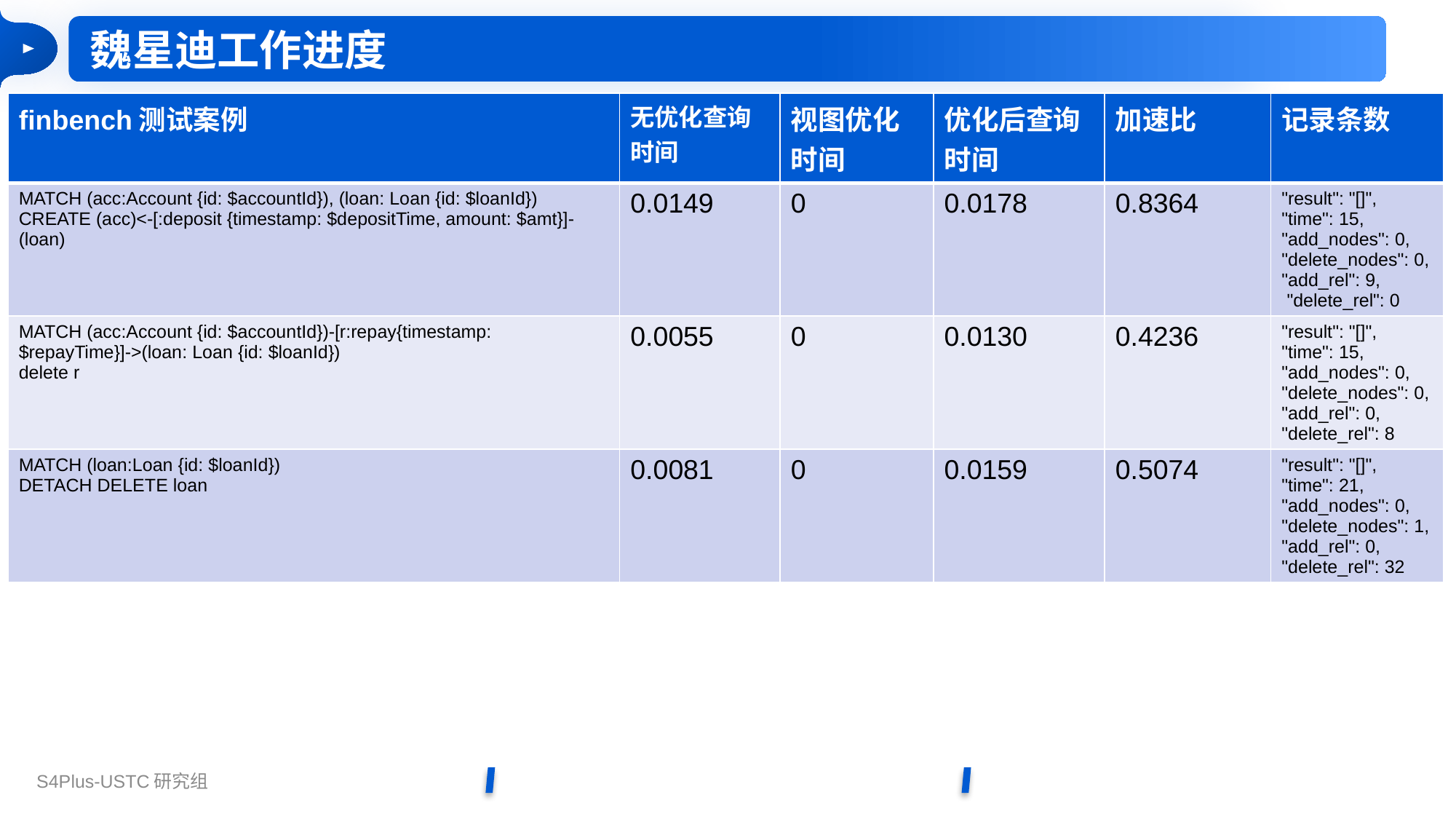

魏星迪工作进度
| finbench测试案例 | 无优化查询时间 | 视图优化时间 | 优化后查询时间 | 加速比 | 记录条数 |
| --- | --- | --- | --- | --- | --- |
| MATCH (acc:Account {id: $accountId}), (loan: Loan {id: $loanId}) CREATE (acc)<-[:deposit {timestamp: $depositTime, amount: $amt}]-(loan) | 0.0149 | 0 | 0.0178 | 0.8364 | "result": "[]", "time": 15, "add\_nodes": 0, "delete\_nodes": 0, "add\_rel": 9, "delete\_rel": 0 |
| MATCH (acc:Account {id: $accountId})-[r:repay{timestamp: $repayTime}]->(loan: Loan {id: $loanId}) delete r | 0.0055 | 0 | 0.0130 | 0.4236 | "result": "[]", "time": 15, "add\_nodes": 0, "delete\_nodes": 0, "add\_rel": 0, "delete\_rel": 8 |
| MATCH (loan:Loan {id: $loanId}) DETACH DELETE loan | 0.0081 | 0 | 0.0159 | 0.5074 | "result": "[]", "time": 21, "add\_nodes": 0, "delete\_nodes": 1, "add\_rel": 0, "delete\_rel": 32 |
snb_result